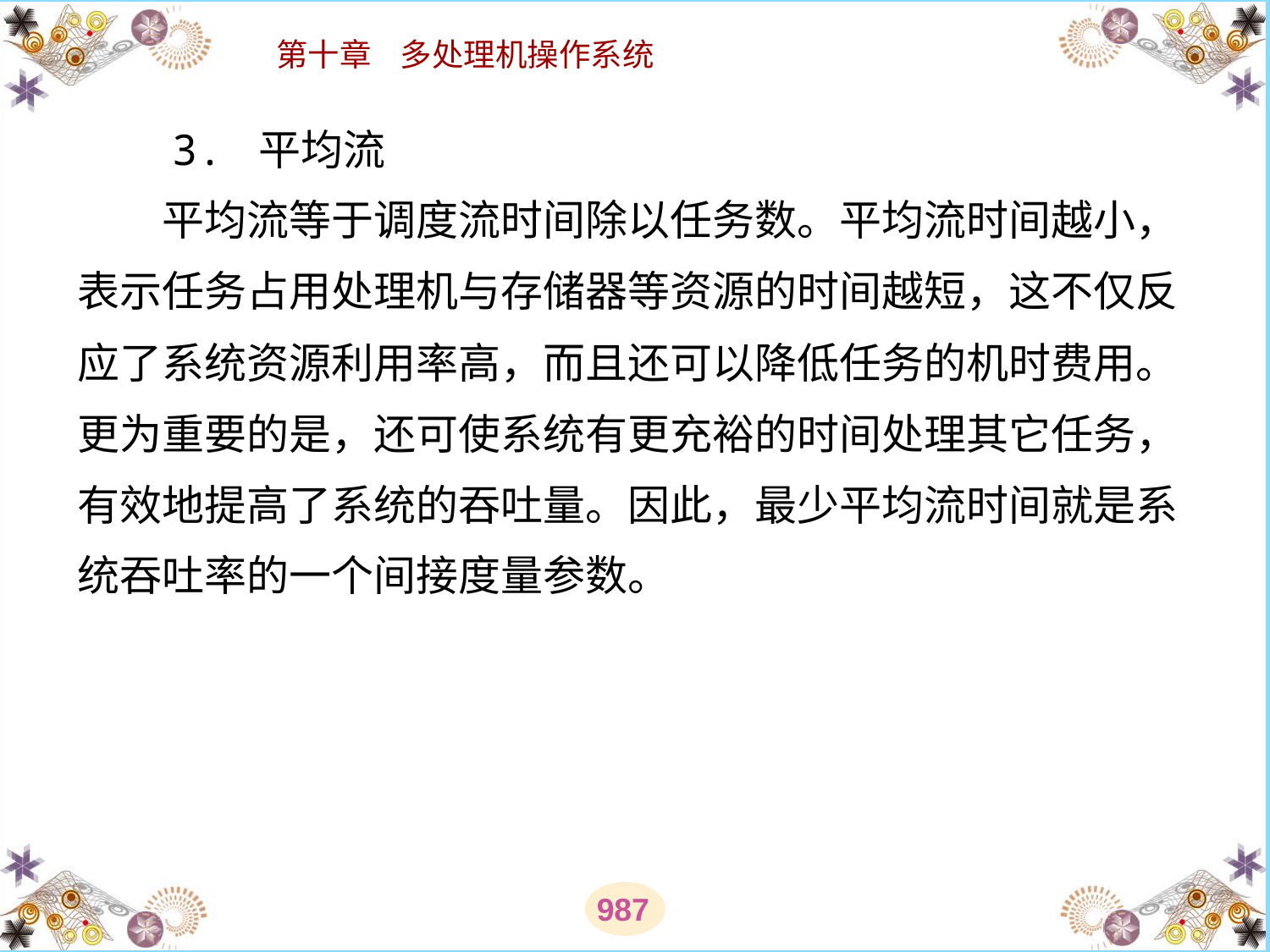

# 3. 平均流 　　平均流等于调度流时间除以任务数。平均流时间越小，表示任务占用处理机与存储器等资源的时间越短，这不仅反应了系统资源利用率高，而且还可以降低任务的机时费用。更为重要的是，还可使系统有更充裕的时间处理其它任务，有效地提高了系统的吞吐量。因此，最少平均流时间就是系统吞吐率的一个间接度量参数。